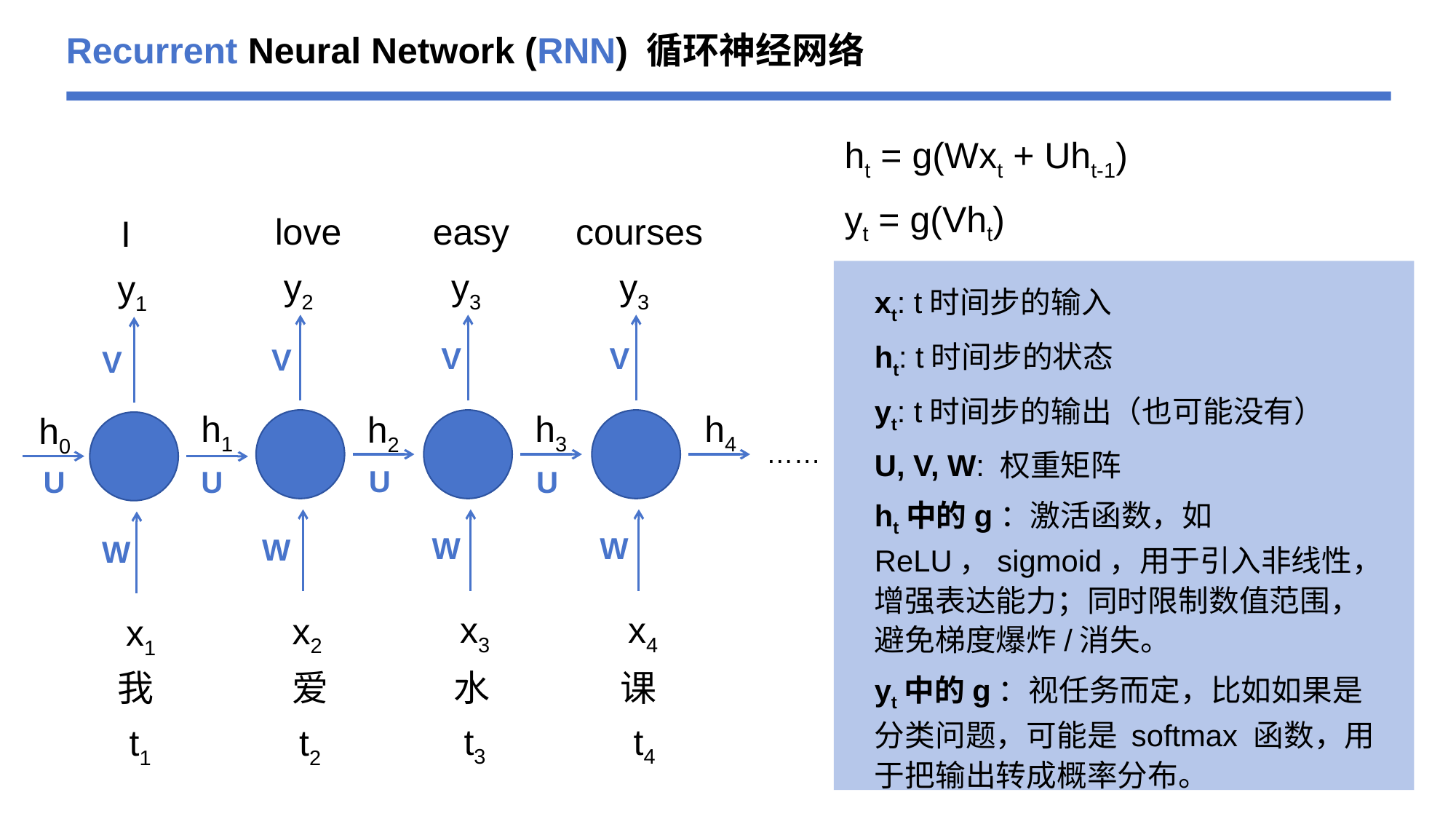

Recurrent Neural Network (RNN) 循环神经网络

ht = g(Wxt + Uht-1)
yt = g(Vht)
love
y2
h2
x2
爱

easy
y3
V
h3

W
x3
水
courses
I
y1
h1
x1
我

xt: t时间步的输入
ht: t时间步的状态
yt: t时间步的输出（也可能没有）
U, V, W: 权重矩阵
ht中的g：激活函数，如ReLU，sigmoid，用于引入非线性，增强表达能力；同时限制数值范围，避免梯度爆炸/消失。
yt中的g：视任务而定，比如如果是分类问题，可能是 softmax 函数，用于把输出转成概率分布。
y3

V
V
V
h4
h0

……
U
U
U
U
W
W
W
x4
课
t3
t4
t1
t2